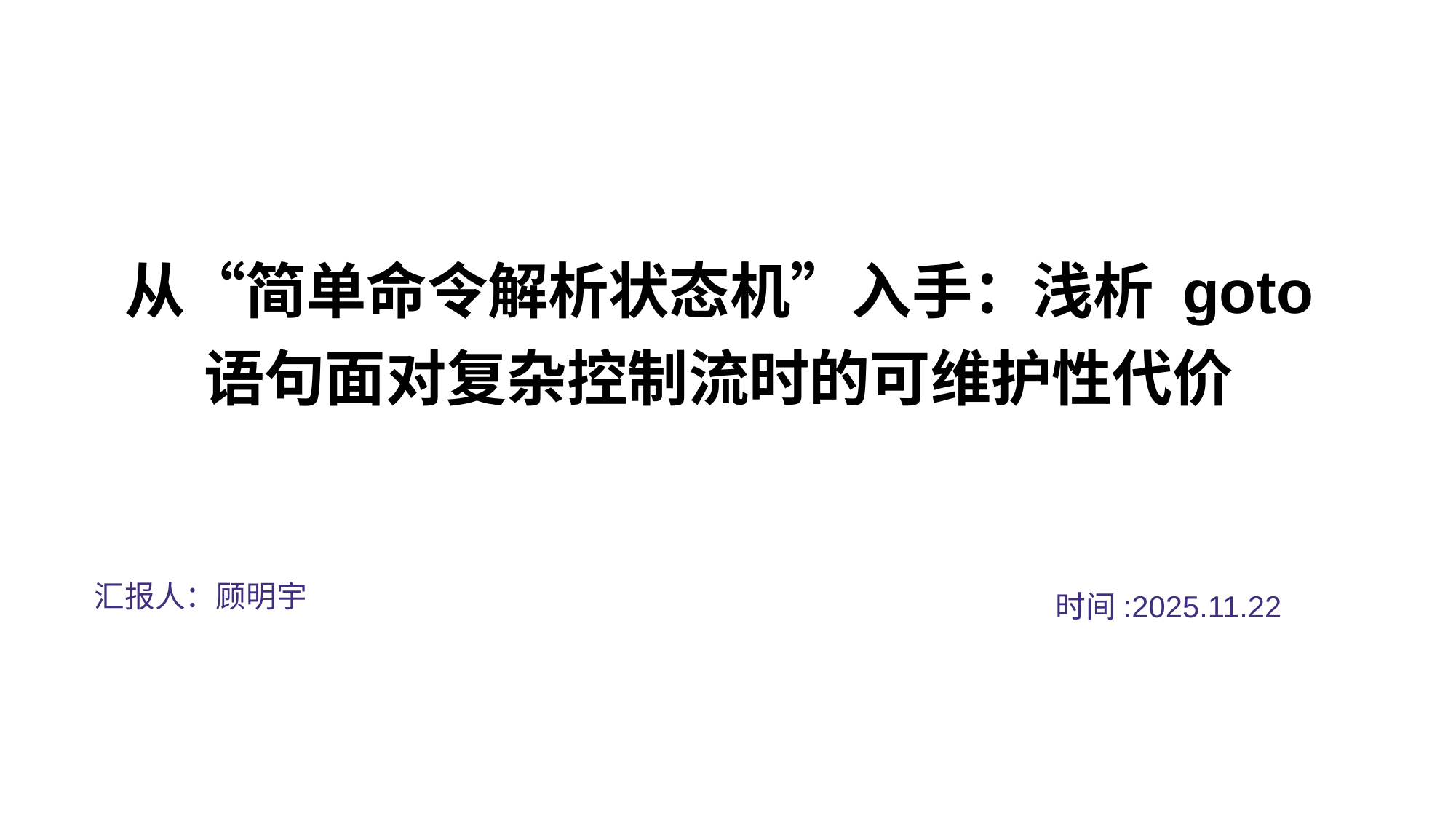

从“简单命令解析状态机”入手：浅析 goto 语句面对复杂控制流时的可维护性代价

汇报人：顾明宇
时间:2025.11.22